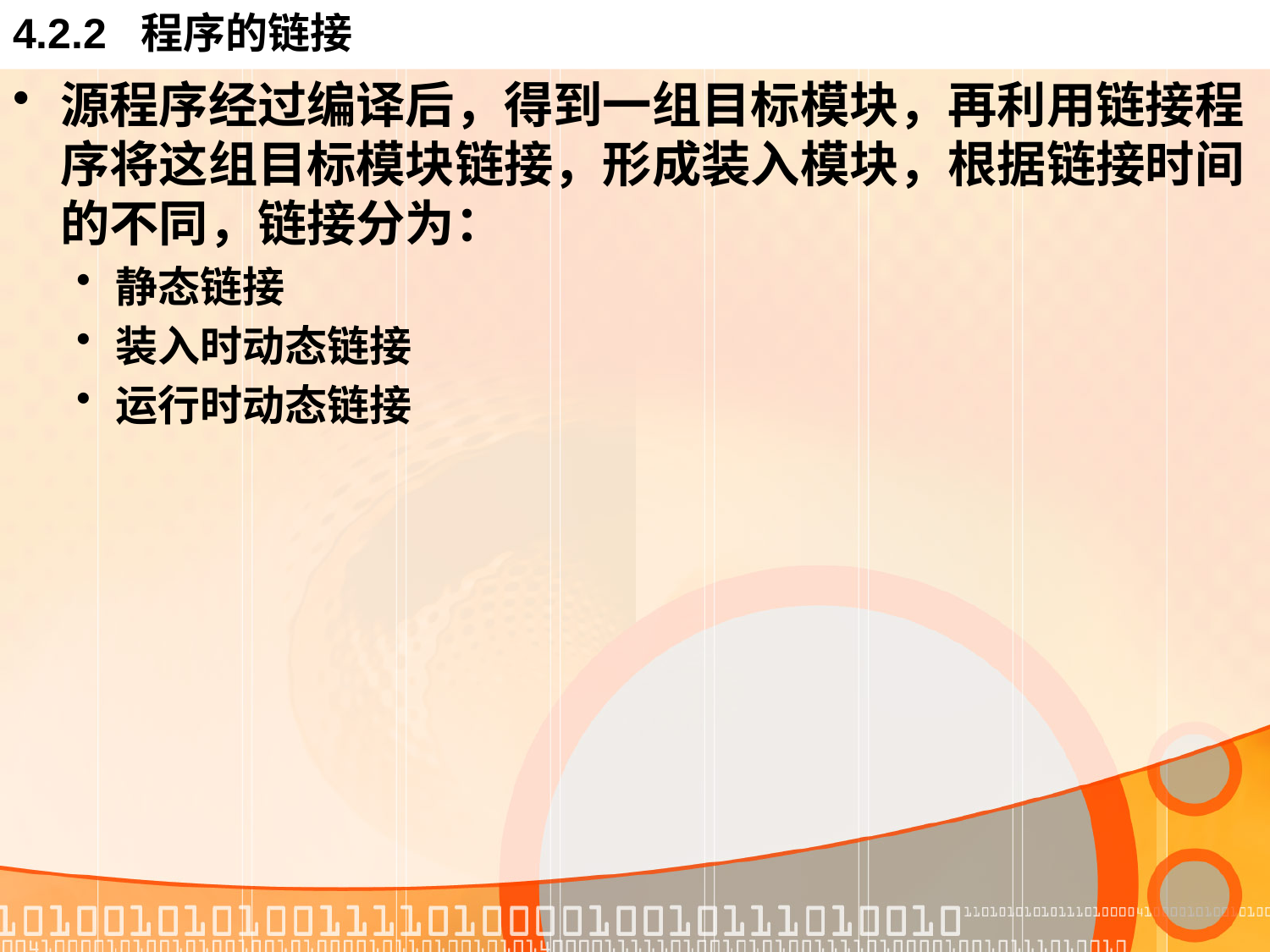

# 4.2.2  程序的链接
源程序经过编译后，得到一组目标模块，再利用链接程序将这组目标模块链接，形成装入模块，根据链接时间的不同，链接分为：
静态链接
装入时动态链接
运行时动态链接